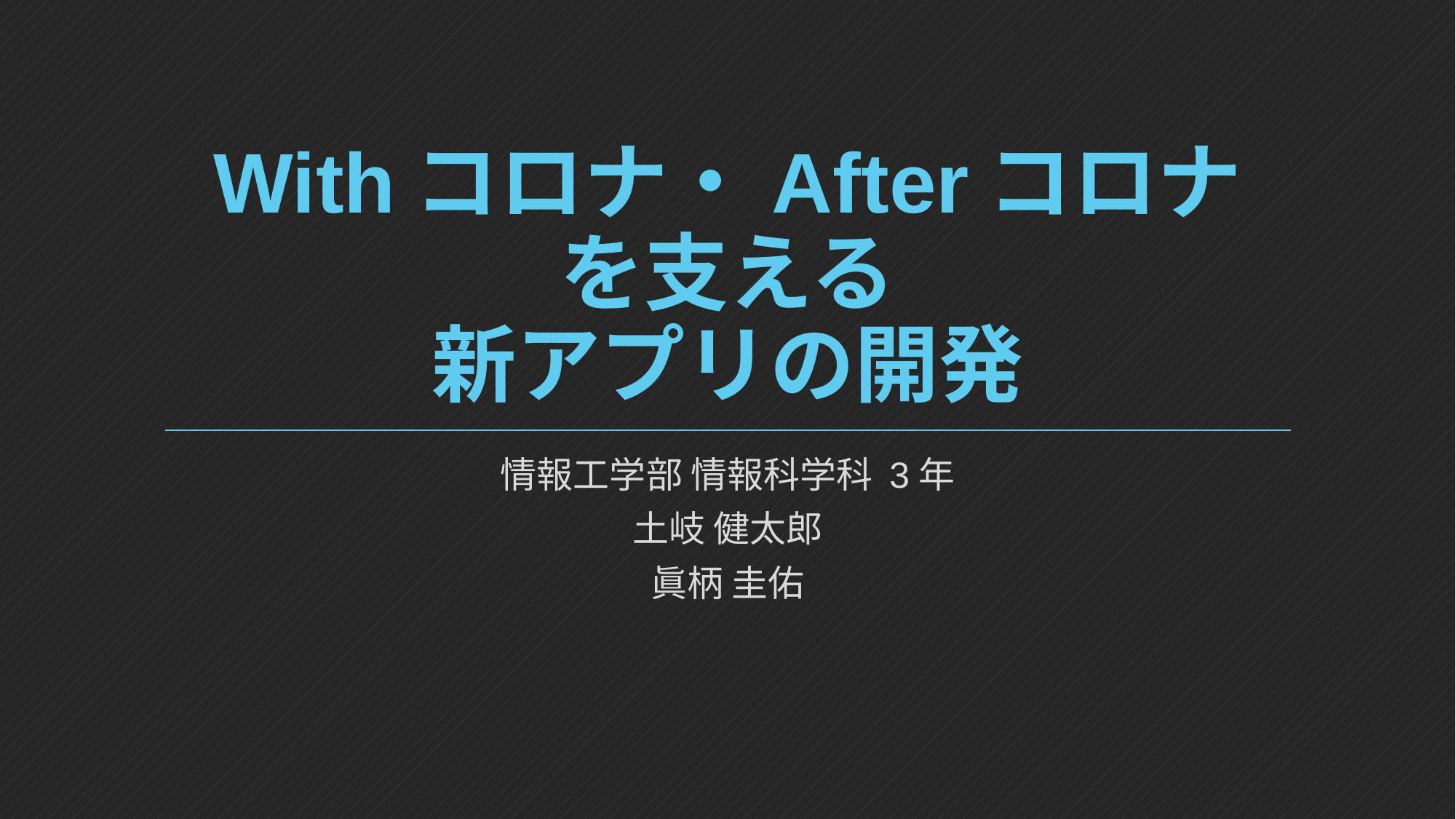

# Withコロナ・Afterコロナを支える 新アプリの開発
情報工学部 情報科学科 3年
土岐 健太郎
眞柄 圭佑